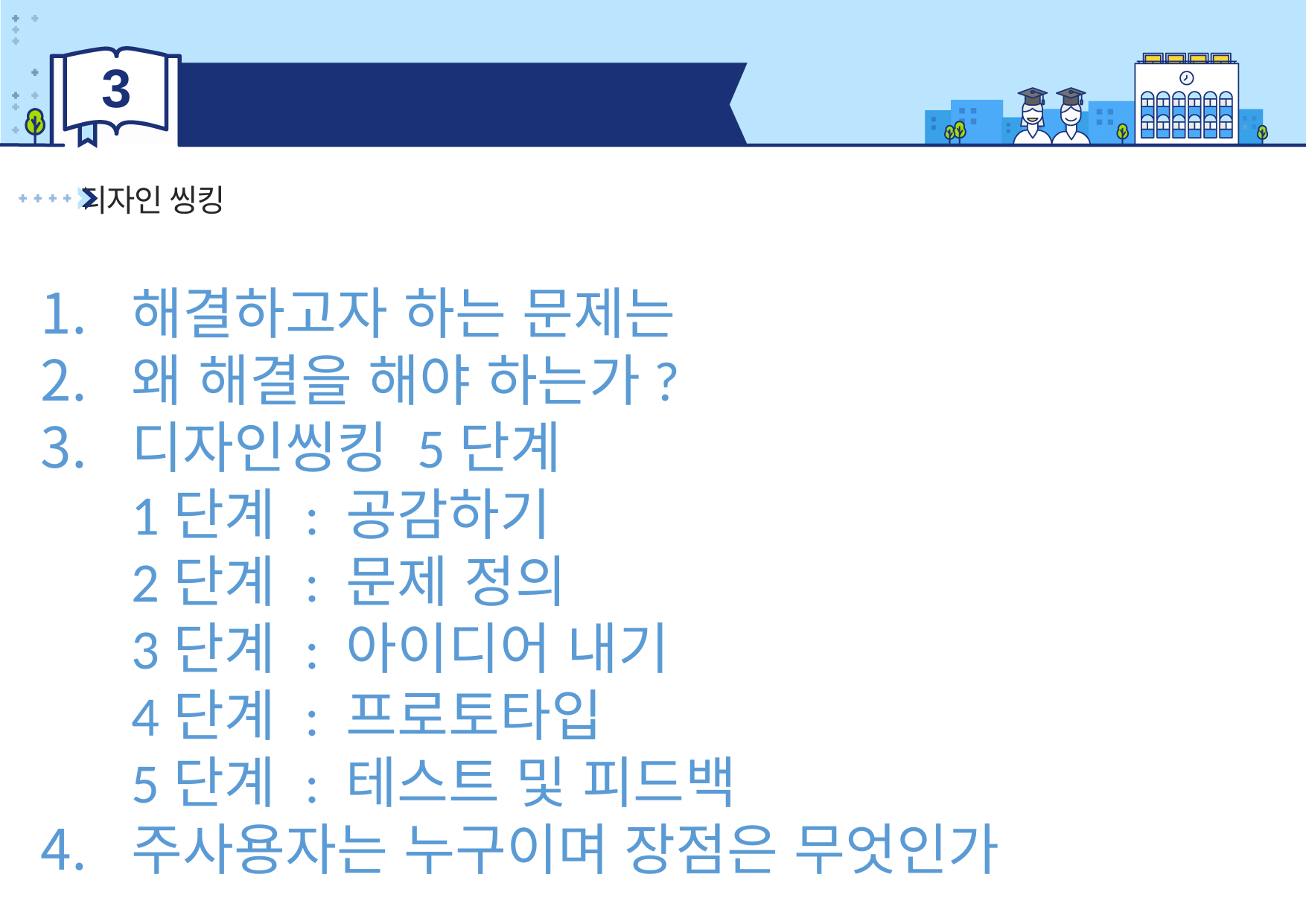

3
디자인 씽킹
디자인 씽킹

해결하고자 하는 문제는
왜 해결을 해야 하는가?
디자인씽킹 5단계
1단계 : 공감하기
2단계 : 문제 정의
3단계 : 아이디어 내기
4단계 : 프로토타입
5단계 : 테스트 및 피드백
주사용자는 누구이며 장점은 무엇인가